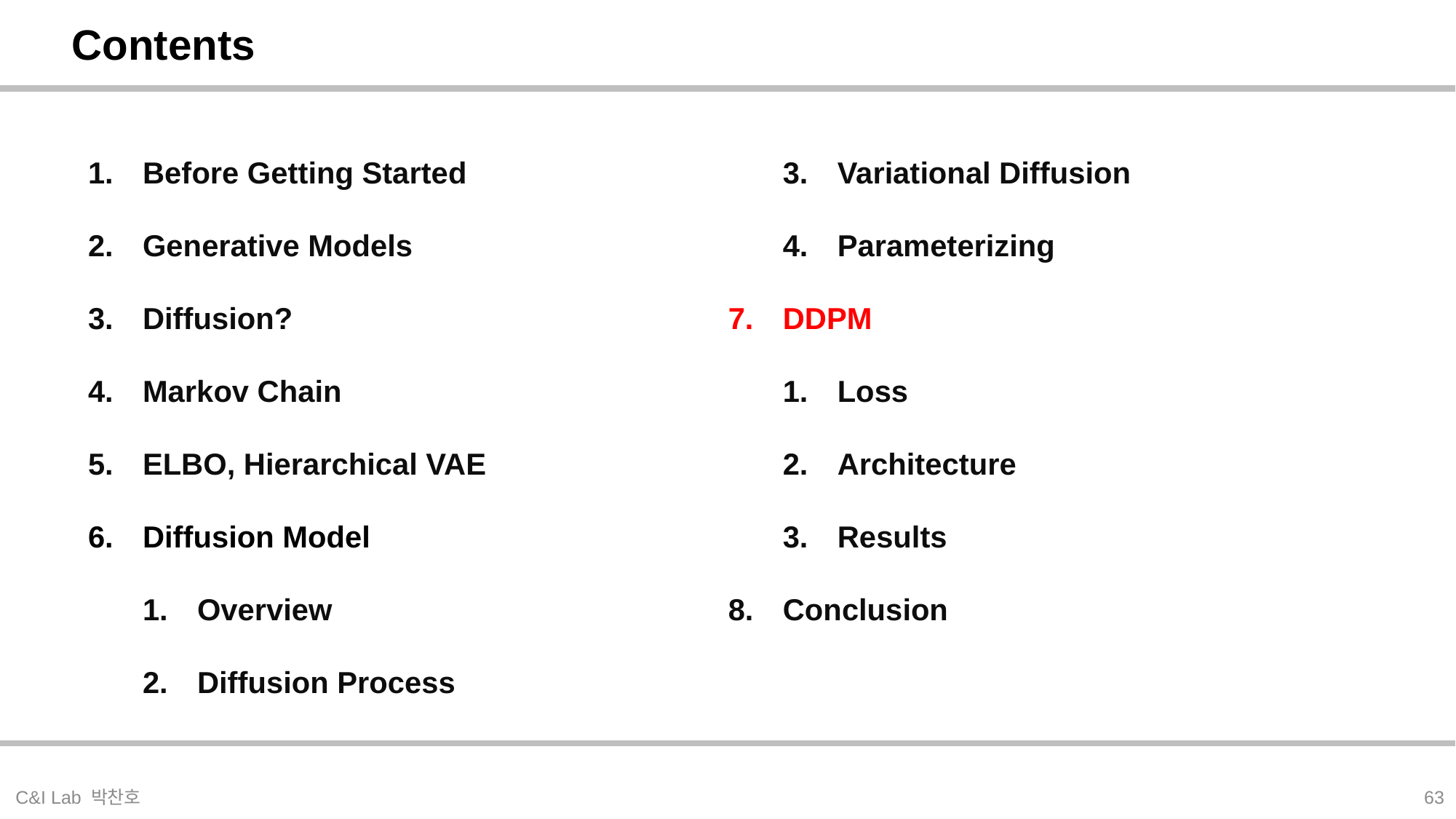

| Contents |
| --- |
Before Getting Started
Generative Models
Diffusion?
Markov Chain
ELBO, Hierarchical VAE
Diffusion Model
Overview
Diffusion Process
Variational Diffusion
Parameterizing
DDPM
Loss
Architecture
Results
Conclusion

|  |
| --- |
63
C&I Lab 박찬호